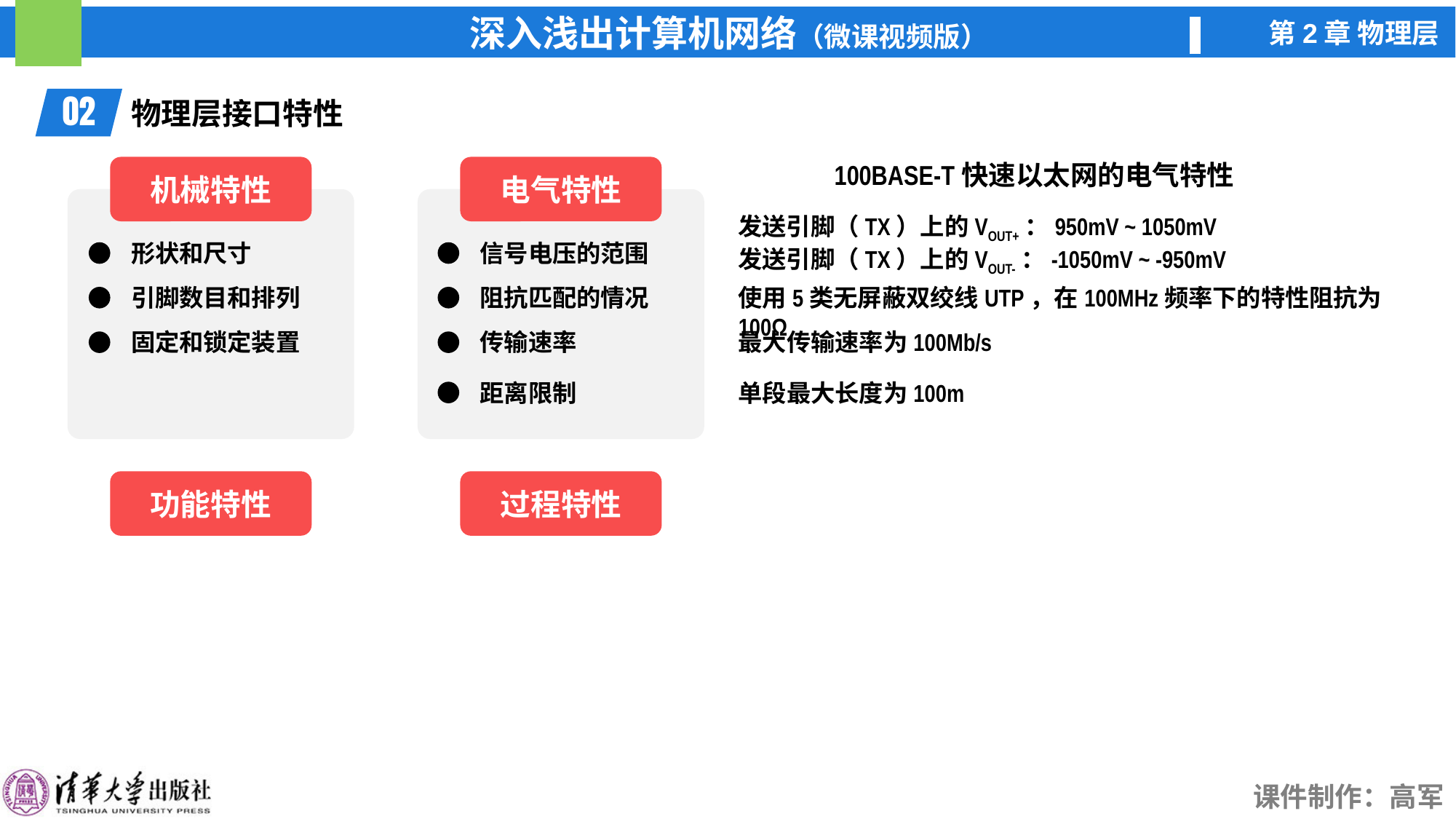

02
物理层接口特性
100BASE-T快速以太网的电气特性
机械特性
电气特性

发送引脚（TX）上的VOUT+：950mV ~ 1050mV
发送引脚（TX）上的VOUT-：-1050mV ~ -950mV
形状和尺寸
信号电压的范围

引脚数目和排列
阻抗匹配的情况
使用5类无屏蔽双绞线UTP，在100MHz频率下的特性阻抗为100Ω

固定和锁定装置
传输速率
最大传输速率为100Mb/s

距离限制
单段最大长度为100m

功能特性
过程特性